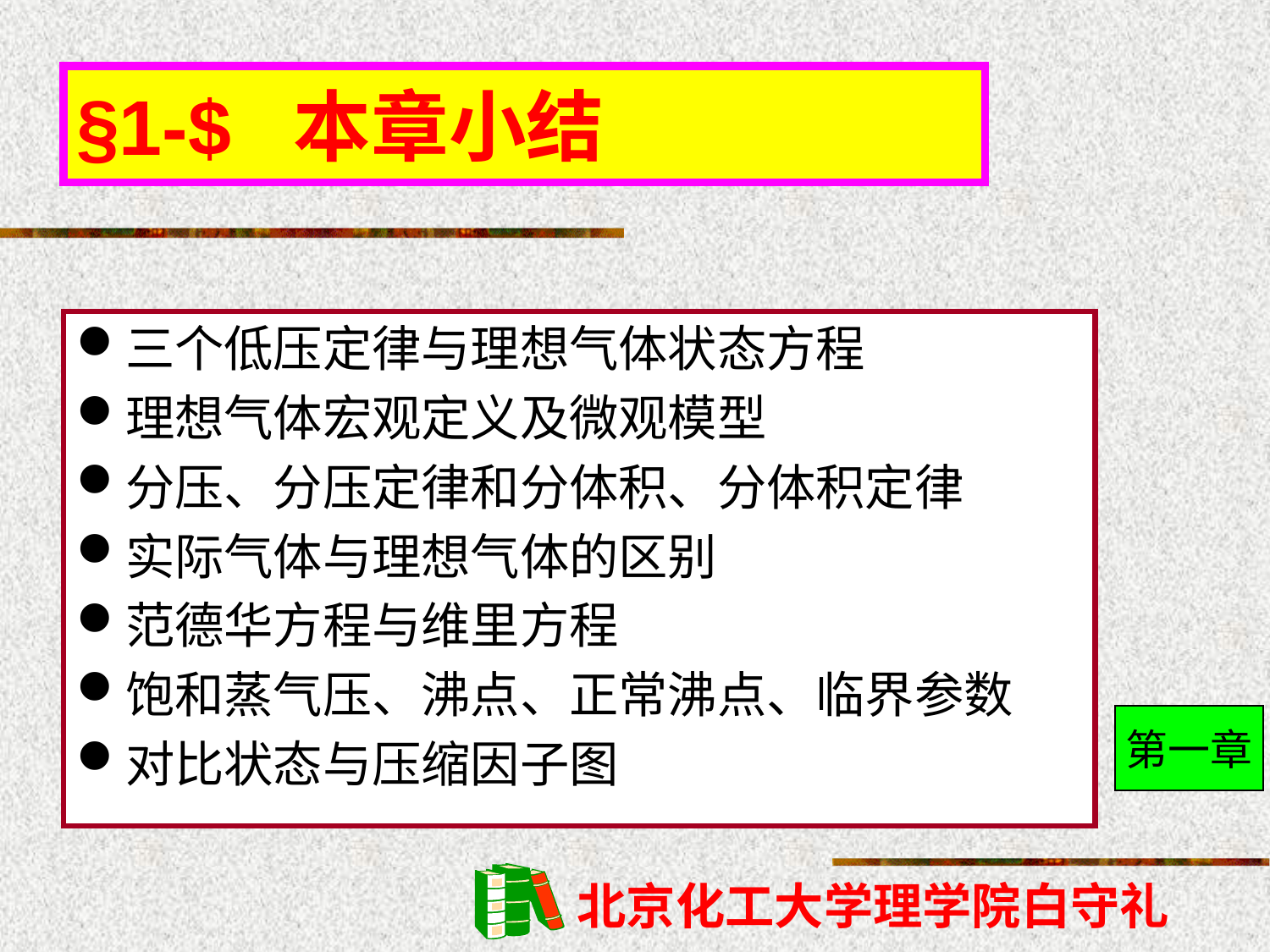

# §1-$  本章小结
三个低压定律与理想气体状态方程
理想气体宏观定义及微观模型
分压、分压定律和分体积、分体积定律
实际气体与理想气体的区别
范德华方程与维里方程
饱和蒸气压、沸点、正常沸点、临界参数
对比状态与压缩因子图
第一章